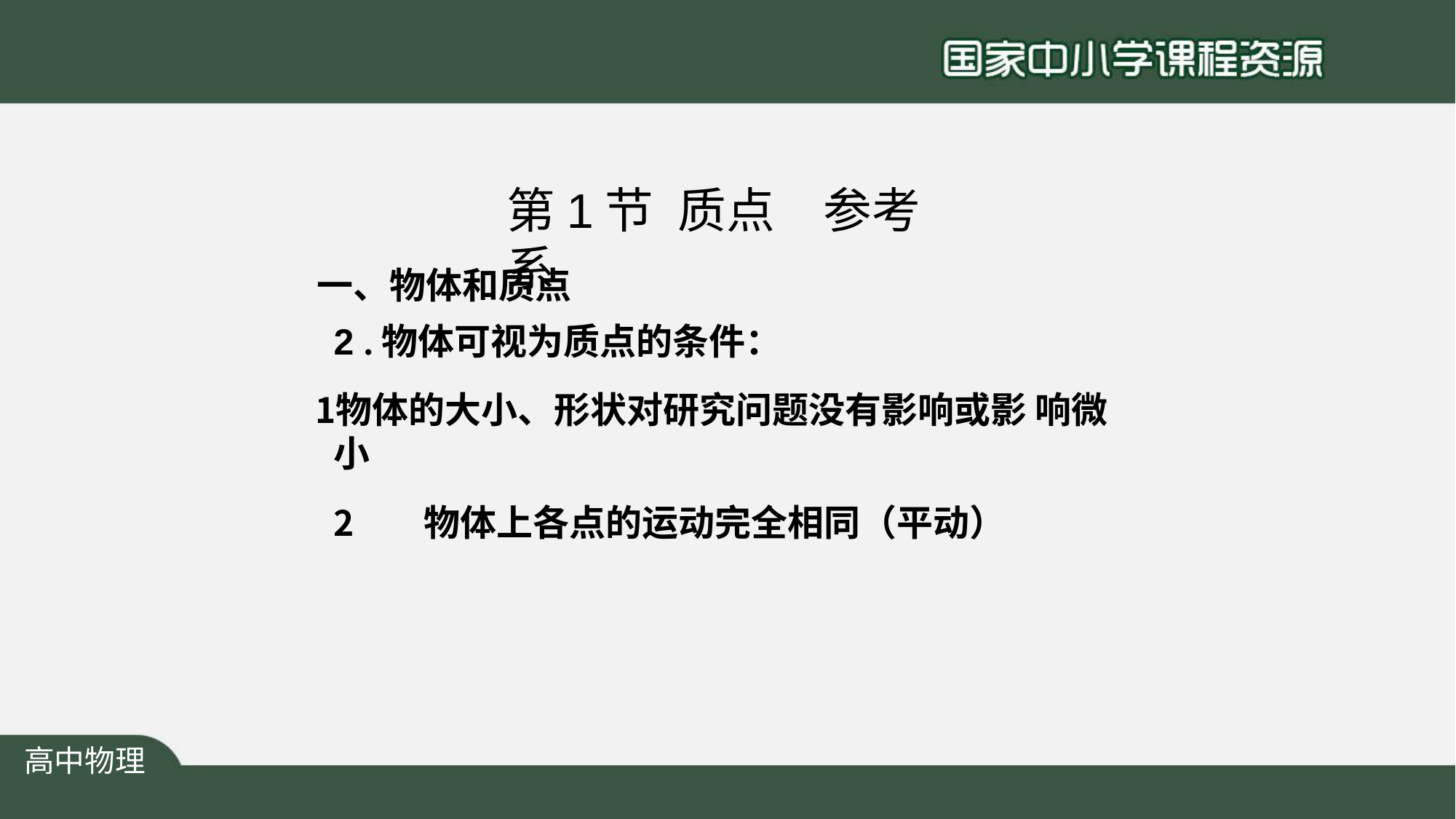

# 第1节	质点	参考系
一、物体和质点
2 .物体可视为质点的条件：
物体的大小、形状对研究问题没有影响或影 响微小
物体上各点的运动完全相同（平动）
高中物理